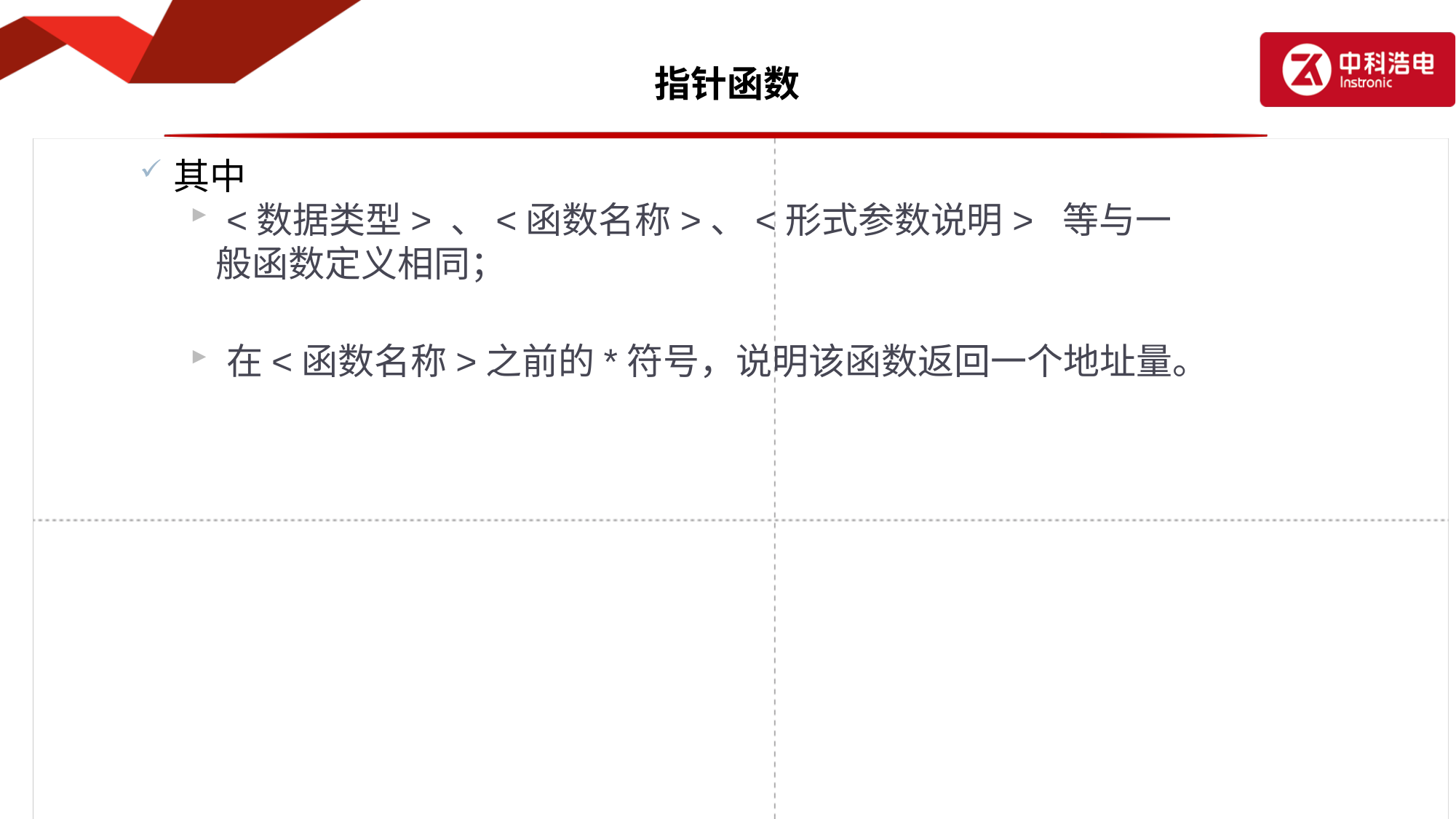

# 指针函数
其中
<数据类型> 、<函数名称>、<形式参数说明>  等与一
  般函数定义相同；

在<函数名称>之前的*符号，说明该函数返回一个地址量。